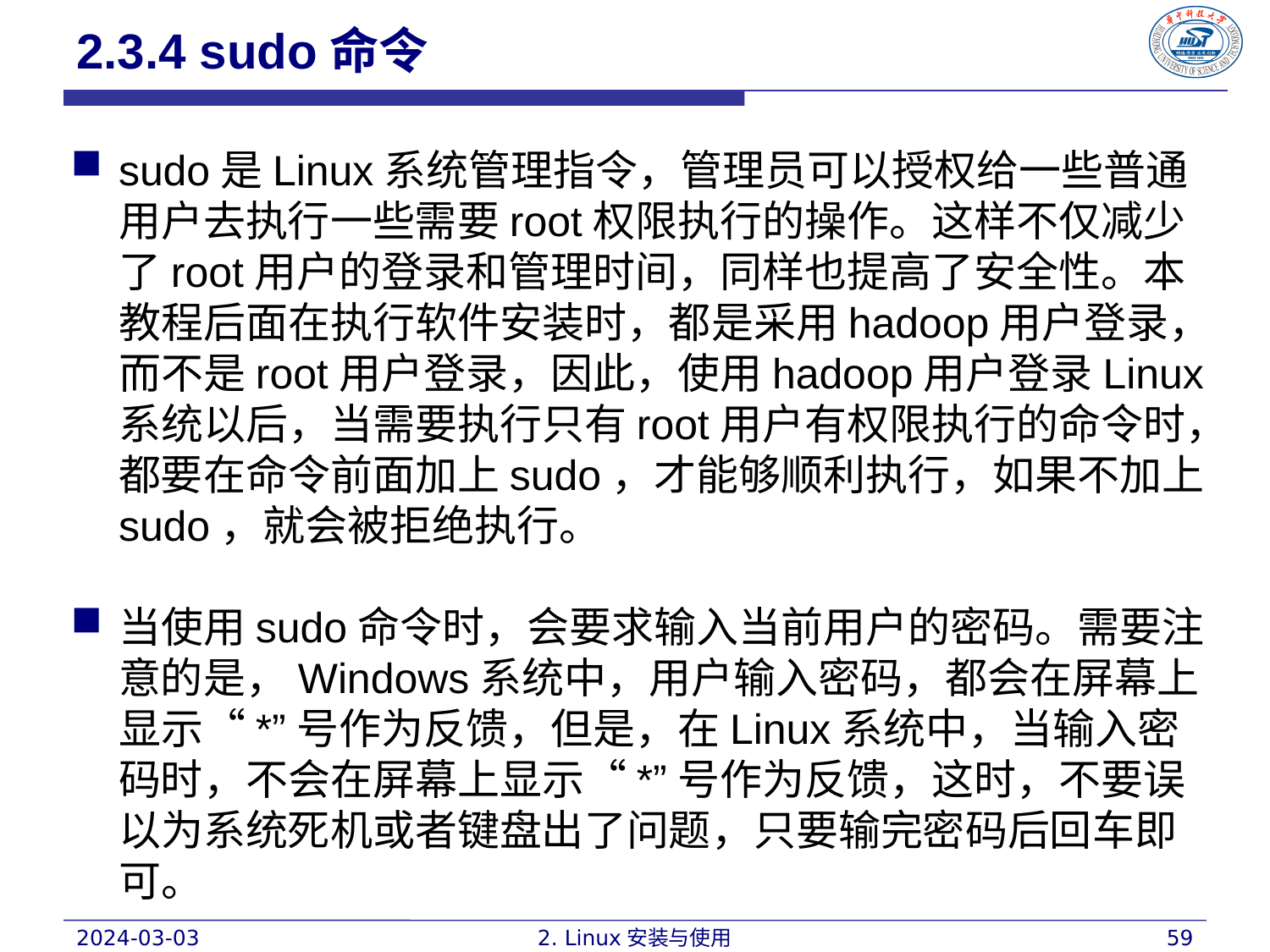

2.3.4 sudo命令
sudo是Linux系统管理指令，管理员可以授权给一些普通用户去执行一些需要root权限执行的操作。这样不仅减少了root用户的登录和管理时间，同样也提高了安全性。本教程后面在执行软件安装时，都是采用hadoop用户登录，而不是root用户登录，因此，使用hadoop用户登录Linux系统以后，当需要执行只有root用户有权限执行的命令时，都要在命令前面加上sudo，才能够顺利执行，如果不加上sudo，就会被拒绝执行。

当使用sudo命令时，会要求输入当前用户的密码。需要注意的是，Windows系统中，用户输入密码，都会在屏幕上显示“*”号作为反馈，但是，在Linux系统中，当输入密码时，不会在屏幕上显示“*”号作为反馈，这时，不要误以为系统死机或者键盘出了问题，只要输完密码后回车即可。
2024-03-03
2. Linux安装与使用
59